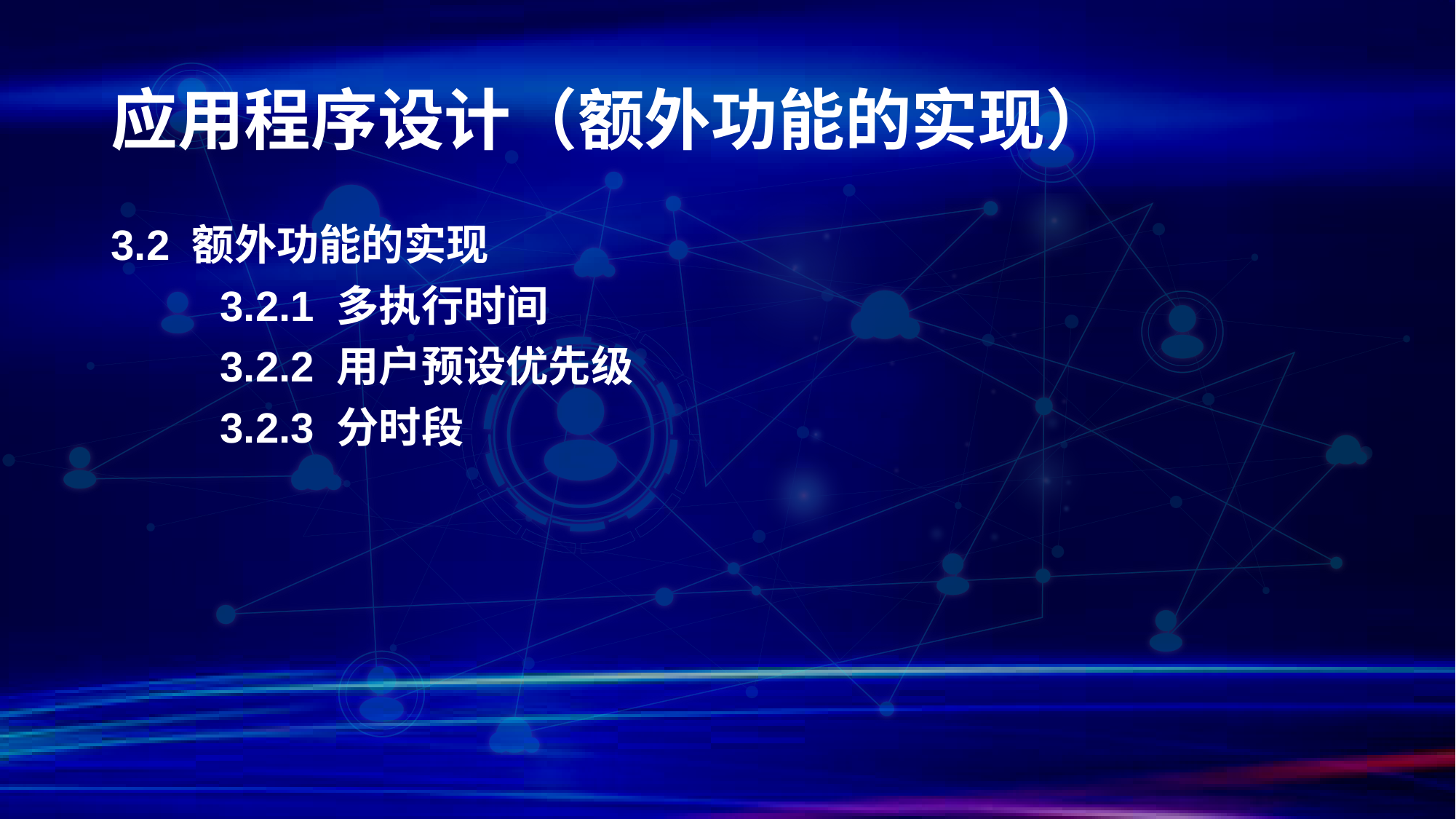

# 应用程序设计（额外功能的实现）
3.2 额外功能的实现
	3.2.1 多执行时间
	3.2.2 用户预设优先级
	3.2.3 分时段